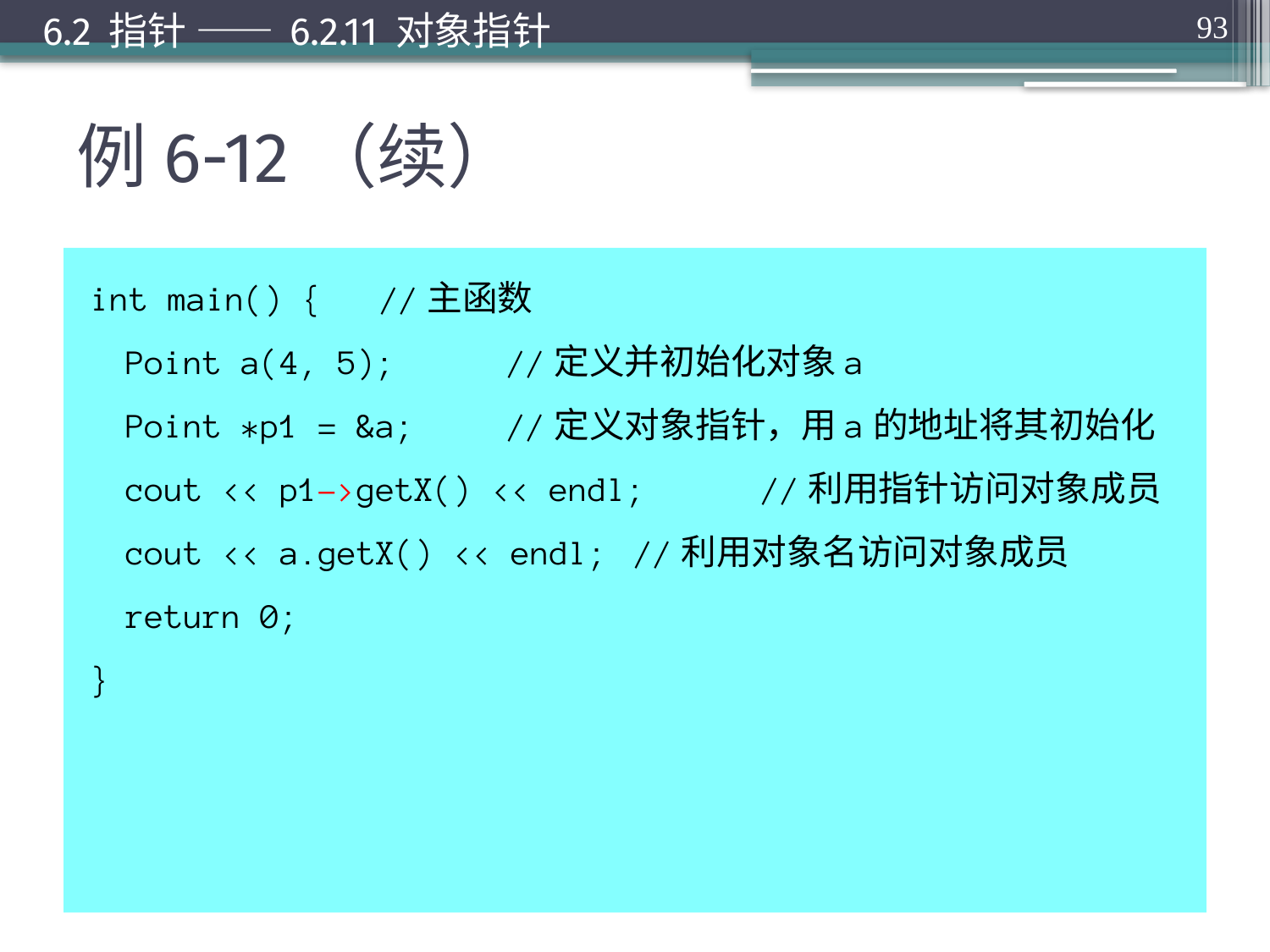

6.2 指针 —— 6.2.11 对象指针
93
# 例6-12（续）
int main() {	//主函数
	Point a(4, 5);	//定义并初始化对象a
	Point *p1 = &a;	//定义对象指针，用a的地址将其初始化
	cout << p1->getX() << endl;	//利用指针访问对象成员
	cout << a.getX() << endl; 	//利用对象名访问对象成员
	return 0;
}